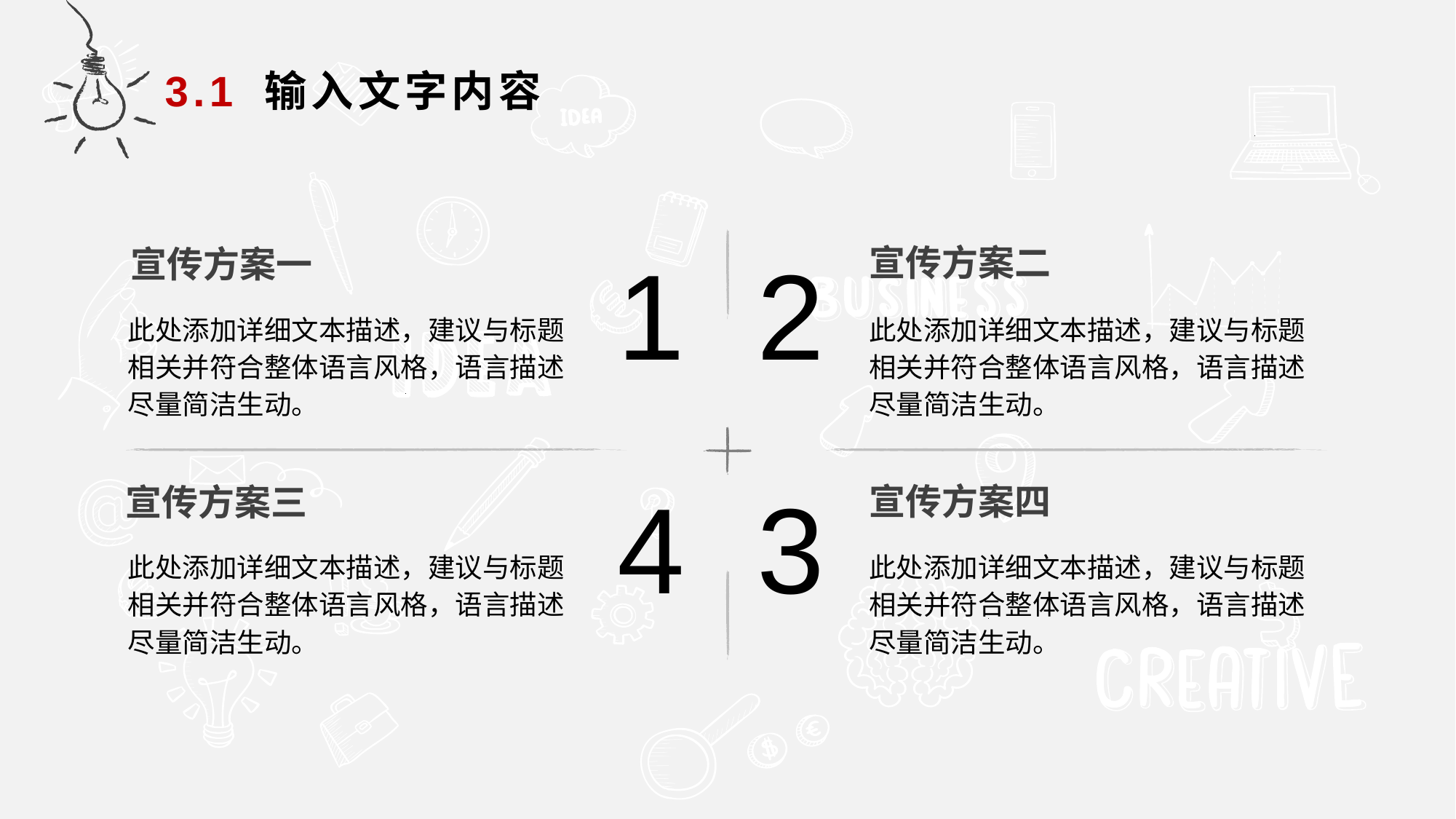

3.1 输入文字内容
宣传方案二
此处添加详细文本描述，建议与标题相关并符合整体语言风格，语言描述尽量简洁生动。

宣传方案一
此处添加详细文本描述，建议与标题相关并符合整体语言风格，语言描述尽量简洁生动。
1
2
4
3
宣传方案四
此处添加详细文本描述，建议与标题相关并符合整体语言风格，语言描述尽量简洁生动。
宣传方案三
此处添加详细文本描述，建议与标题相关并符合整体语言风格，语言描述尽量简洁生动。